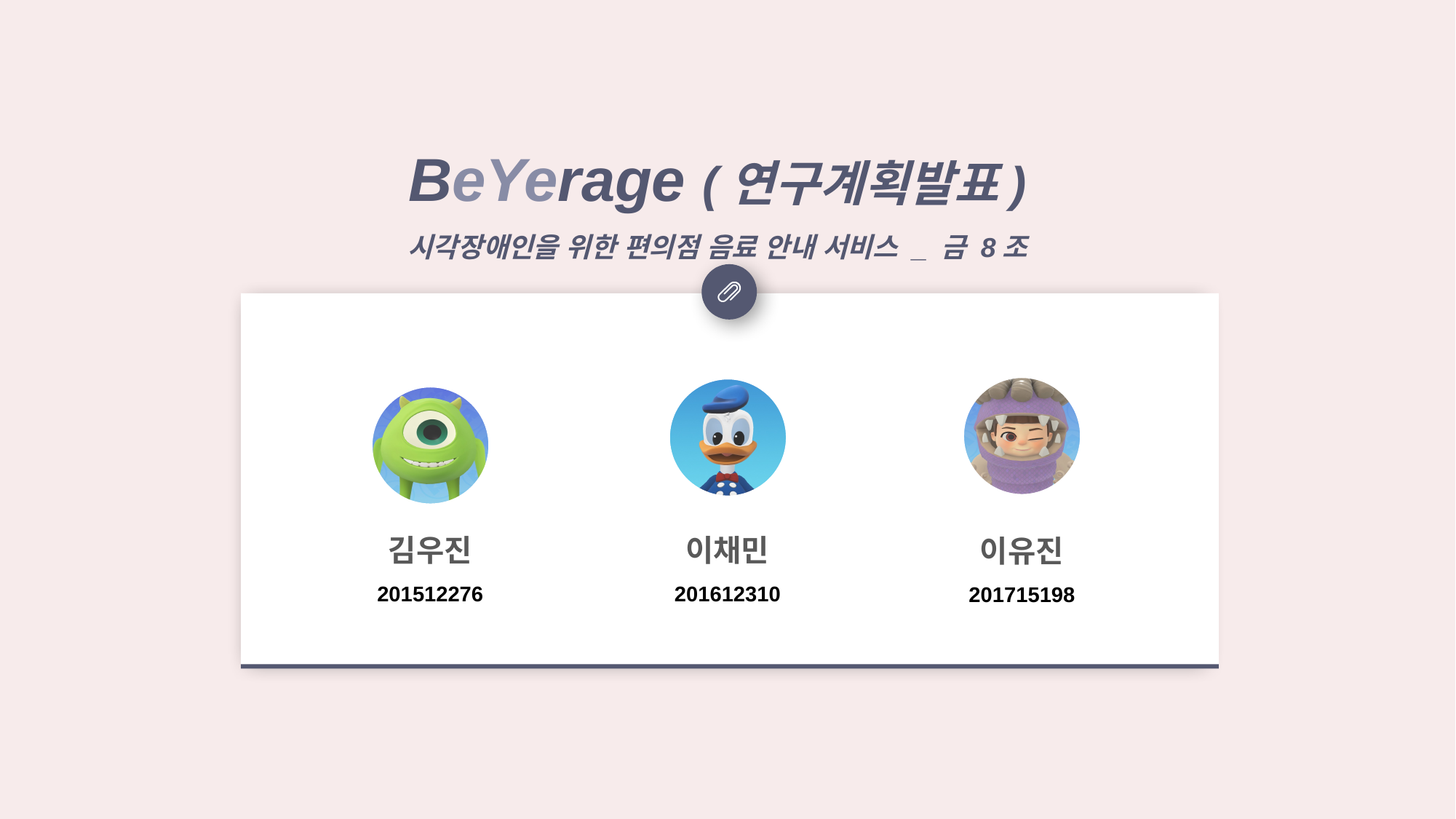

BeYerage (연구계획발표)
시각장애인을 위한 편의점 음료 안내 서비스 _ 금 8조

김우진
201512276
이채민
201612310
이유진
201715198